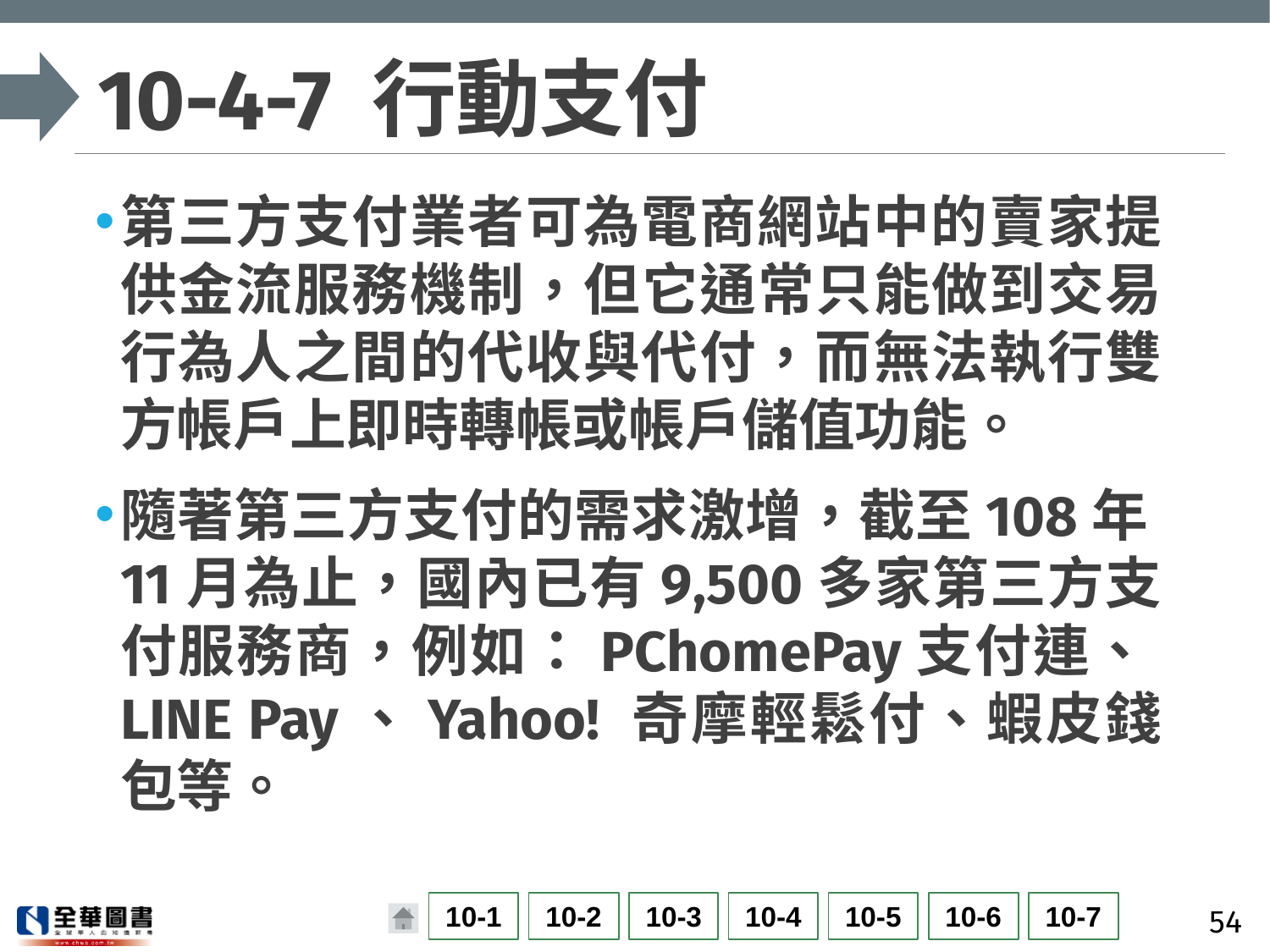

# 10-4-7 行動支付
第三方支付業者可為電商網站中的賣家提供金流服務機制，但它通常只能做到交易行為人之間的代收與代付，而無法執行雙方帳戶上即時轉帳或帳戶儲值功能。
隨著第三方支付的需求激增，截至108年11月為止，國內已有9,500多家第三方支付服務商，例如：PChomePay支付連、LINE Pay、Yahoo! 奇摩輕鬆付、蝦皮錢包等。
54